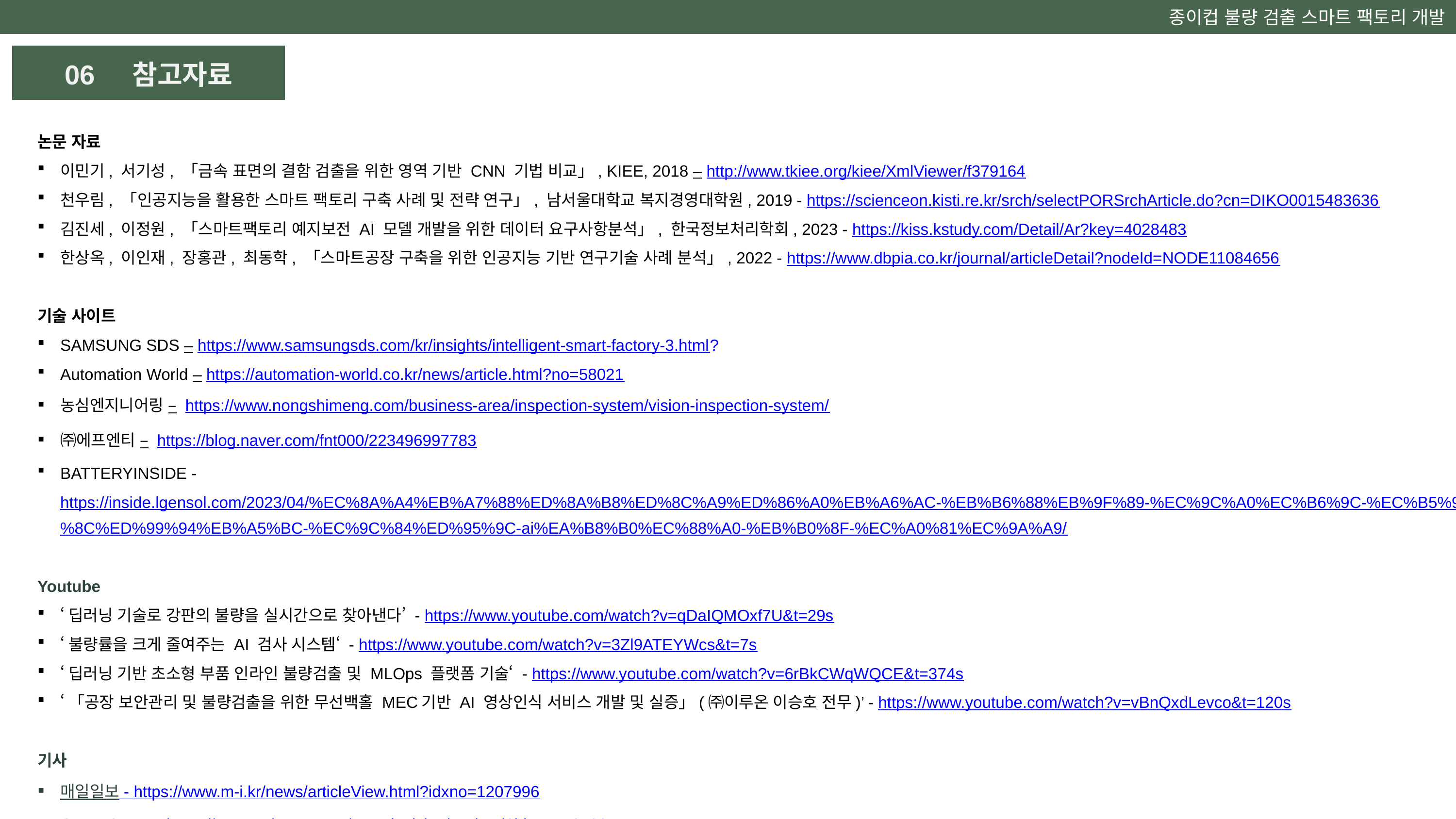

종이컵 불량 검출 스마트 팩토리 개발

06    참고자료
논문 자료
이민기, 서기성, 「금속 표면의 결함 검출을 위한 영역 기반 CNN 기법 비교」, KIEE, 2018 – http://www.tkiee.org/kiee/XmlViewer/f379164
천우림, 「인공지능을 활용한 스마트 팩토리 구축 사례 및 전략 연구」, 남서울대학교 복지경영대학원, 2019 - https://scienceon.kisti.re.kr/srch/selectPORSrchArticle.do?cn=DIKO0015483636
김진세, 이정원, 「스마트팩토리 예지보전 AI 모델 개발을 위한 데이터 요구사항분석」, 한국정보처리학회, 2023 - https://kiss.kstudy.com/Detail/Ar?key=4028483
한상옥, 이인재, 장홍관, 최동학, 「스마트공장 구축을 위한 인공지능 기반 연구기술 사례 분석」, 2022 - https://www.dbpia.co.kr/journal/articleDetail?nodeId=NODE11084656

기술 사이트
SAMSUNG SDS – https://www.samsungsds.com/kr/insights/intelligent-smart-factory-3.html?
Automation World – https://automation-world.co.kr/news/article.html?no=58021
농심엔지니어링 – https://www.nongshimeng.com/business-area/inspection-system/vision-inspection-system/
㈜에프엔티 – https://blog.naver.com/fnt000/223496997783
BATTERYINSIDE - https://inside.lgensol.com/2023/04/%EC%8A%A4%EB%A7%88%ED%8A%B8%ED%8C%A9%ED%86%A0%EB%A6%AC-%EB%B6%88%EB%9F%89-%EC%9C%A0%EC%B6%9C-%EC%B5%9C%EC%86%8C%ED%99%94%EB%A5%BC-%EC%9C%84%ED%95%9C-ai%EA%B8%B0%EC%88%A0-%EB%B0%8F-%EC%A0%81%EC%9A%A9/

Youtube
‘딥러닝 기술로 강판의 불량을 실시간으로 찾아낸다’ - https://www.youtube.com/watch?v=qDaIQMOxf7U&t=29s
‘불량률을 크게 줄여주는 AI 검사 시스템‘ - https://www.youtube.com/watch?v=3Zl9ATEYWcs&t=7s
‘딥러닝 기반 초소형 부품 인라인 불량검출 및 MLOps 플랫폼 기술‘ - https://www.youtube.com/watch?v=6rBkCWqWQCE&t=374s
‘「공장 보안관리 및 불량검출을 위한 무선백홀 MEC기반 AI 영상인식 서비스 개발 및 실증」(㈜이루온 이승호 전무)’ - https://www.youtube.com/watch?v=vBnQxdLevco&t=120s

기사
매일일보 - https://www.m-i.kr/news/articleView.html?idxno=1207996
GTT KOREA - https://www.gttkorea.com/news/articleView.html?idxno=16702